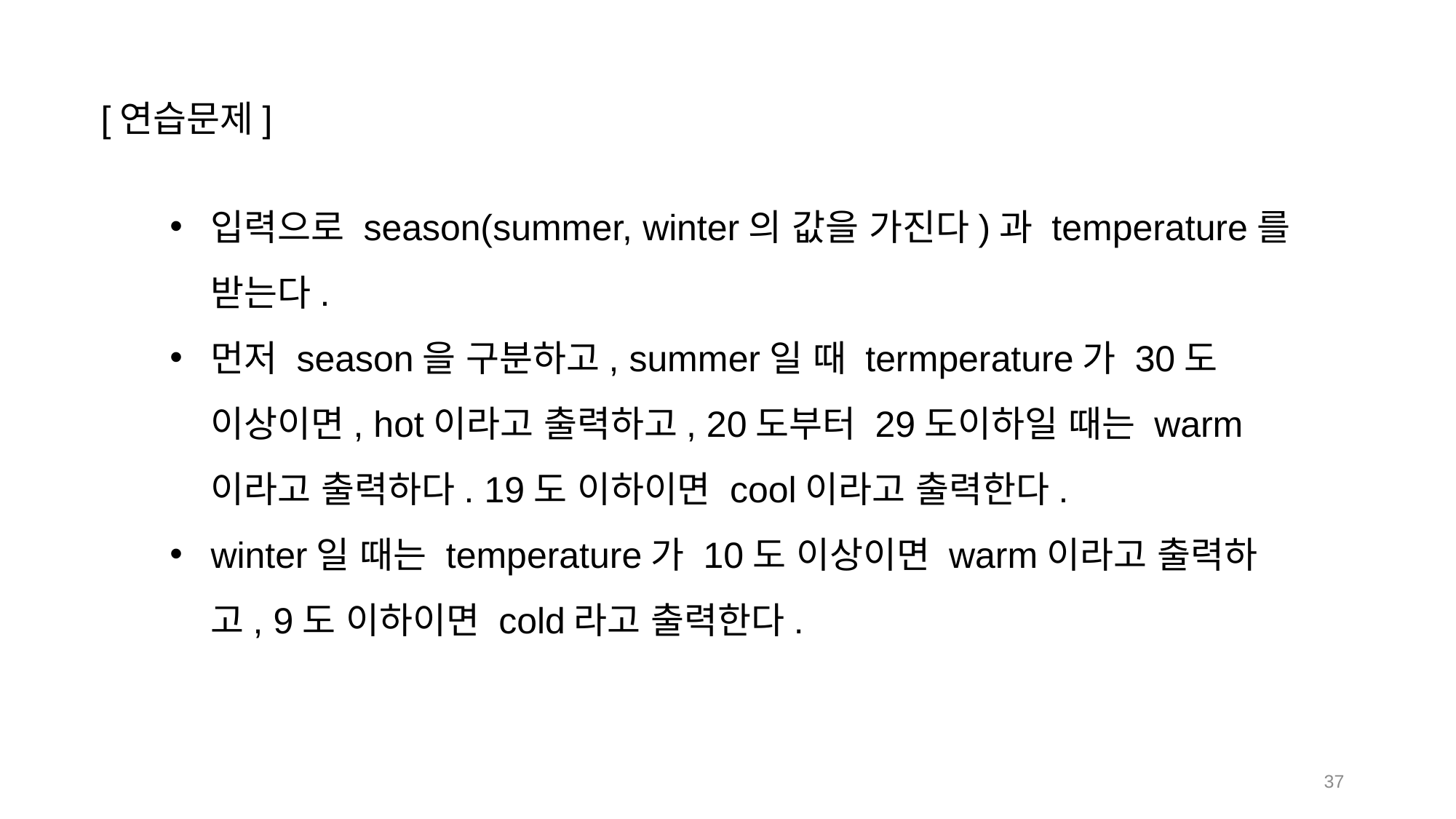

[연습문제]
입력으로 season(summer, winter의 값을 가진다)과 temperature를 받는다.
먼저 season을 구분하고, summer일 때 termperature가 30도 이상이면, hot이라고 출력하고, 20도부터 29도이하일 때는 warm이라고 출력하다. 19도 이하이면 cool이라고 출력한다.
winter일 때는 temperature가 10도 이상이면 warm이라고 출력하고, 9도 이하이면 cold라고 출력한다.
37